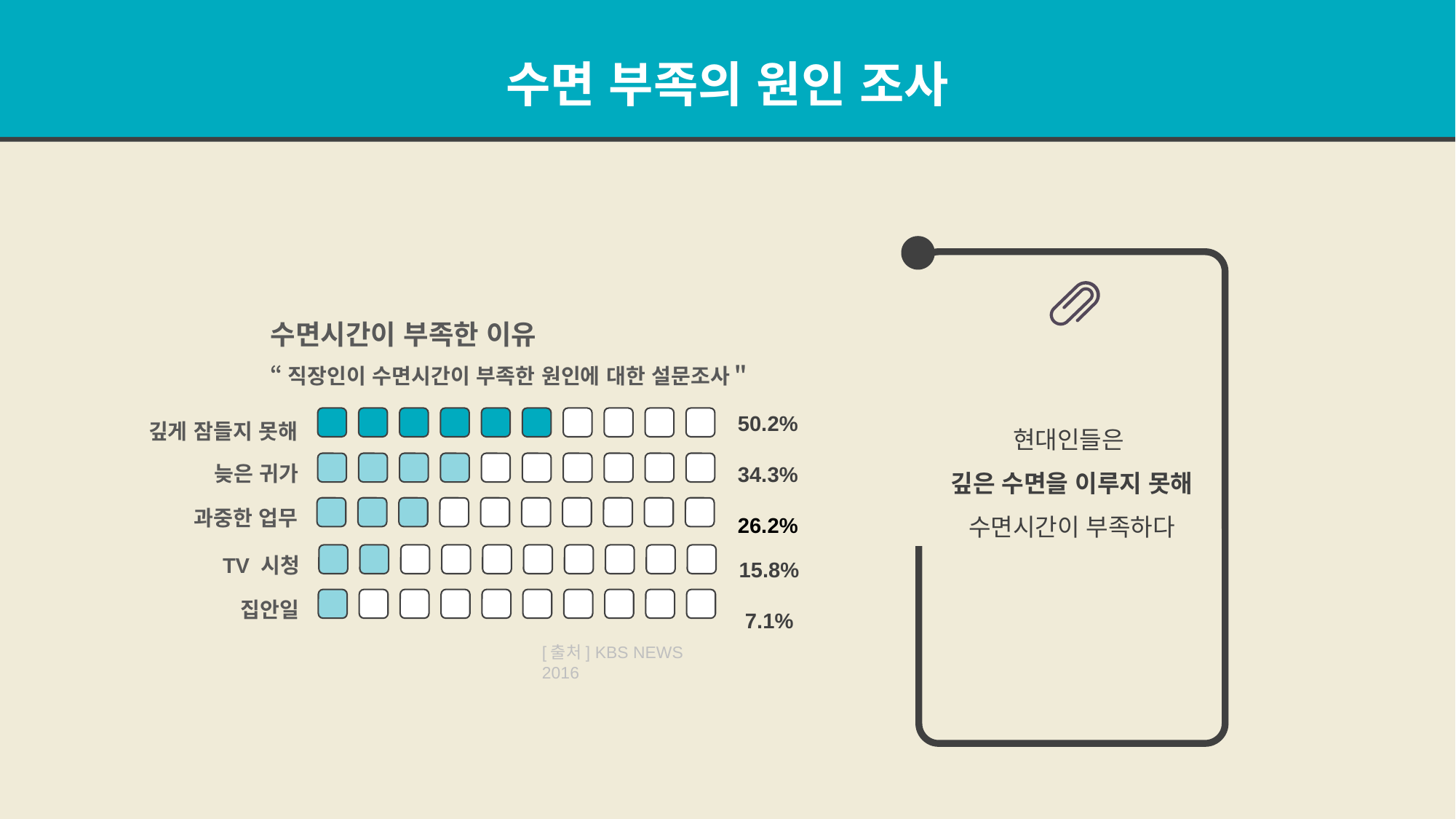

수면 부족의 원인 조사

현대인들은
깊은 수면을 이루지 못해 수면시간이 부족하다

수면시간이 부족한 이유
“직장인이 수면시간이 부족한 원인에 대한 설문조사＂
50.2%
34.3%
26.2%
깊게 잠들지 못해

늦은 귀가

과중한 업무

15.8%
 7.1%
TV 시청

집안일

[출처] KBS NEWS 2016